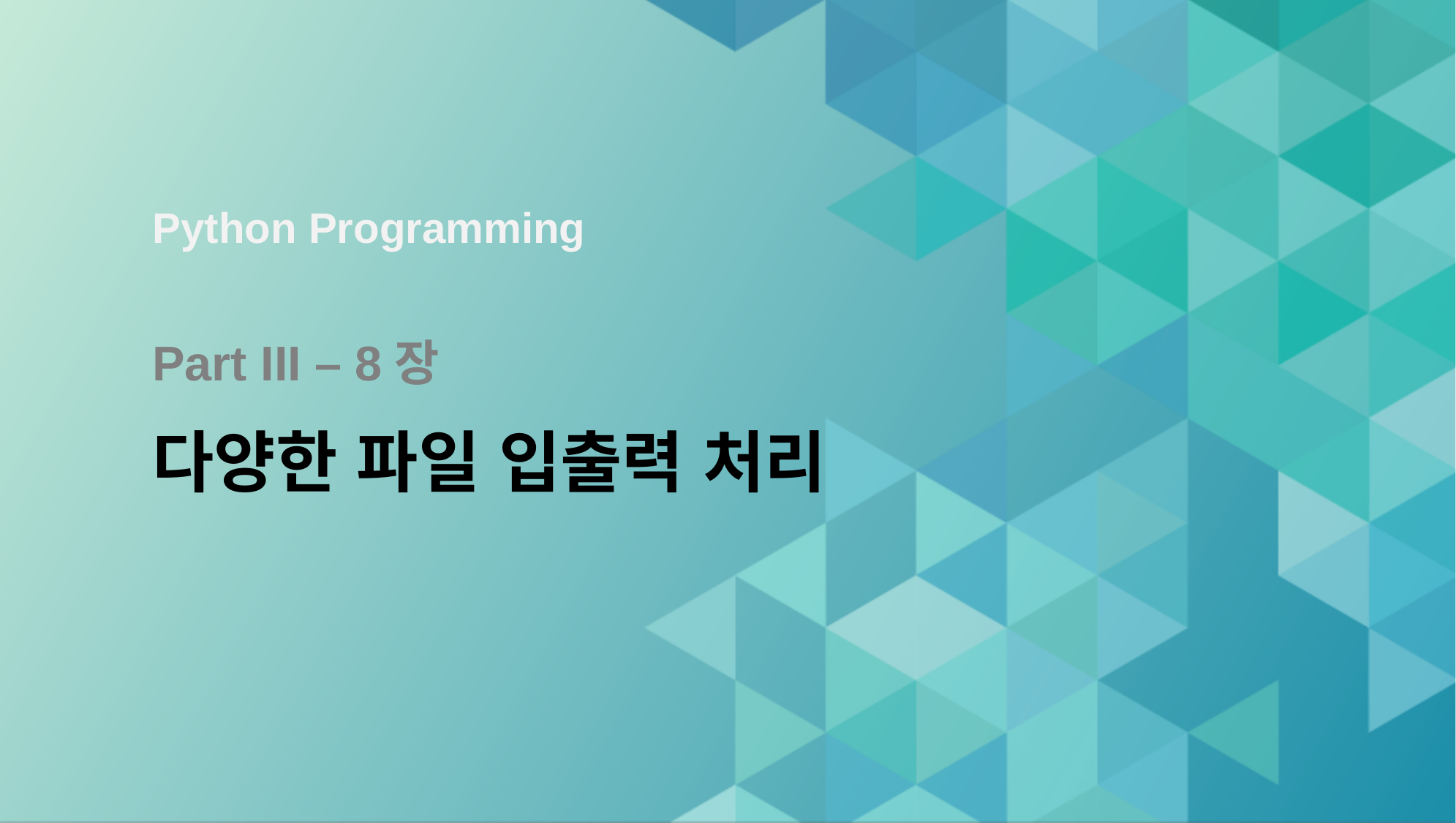

# Part III – 8장 다양한 파일 입출력 처리